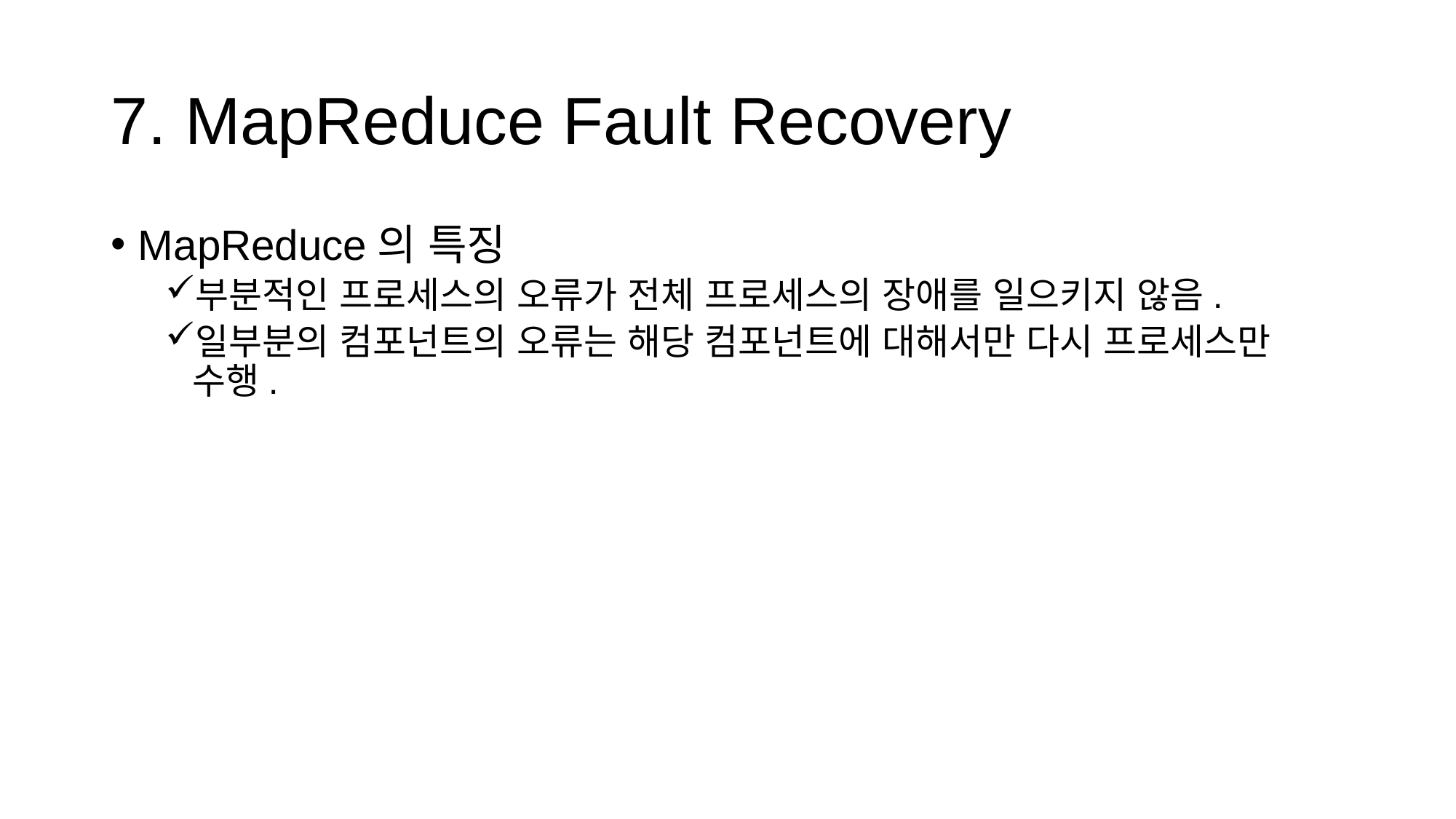

# 7. MapReduce Fault Recovery
MapReduce의 특징
부분적인 프로세스의 오류가 전체 프로세스의 장애를 일으키지 않음.
일부분의 컴포넌트의 오류는 해당 컴포넌트에 대해서만 다시 프로세스만 수행.